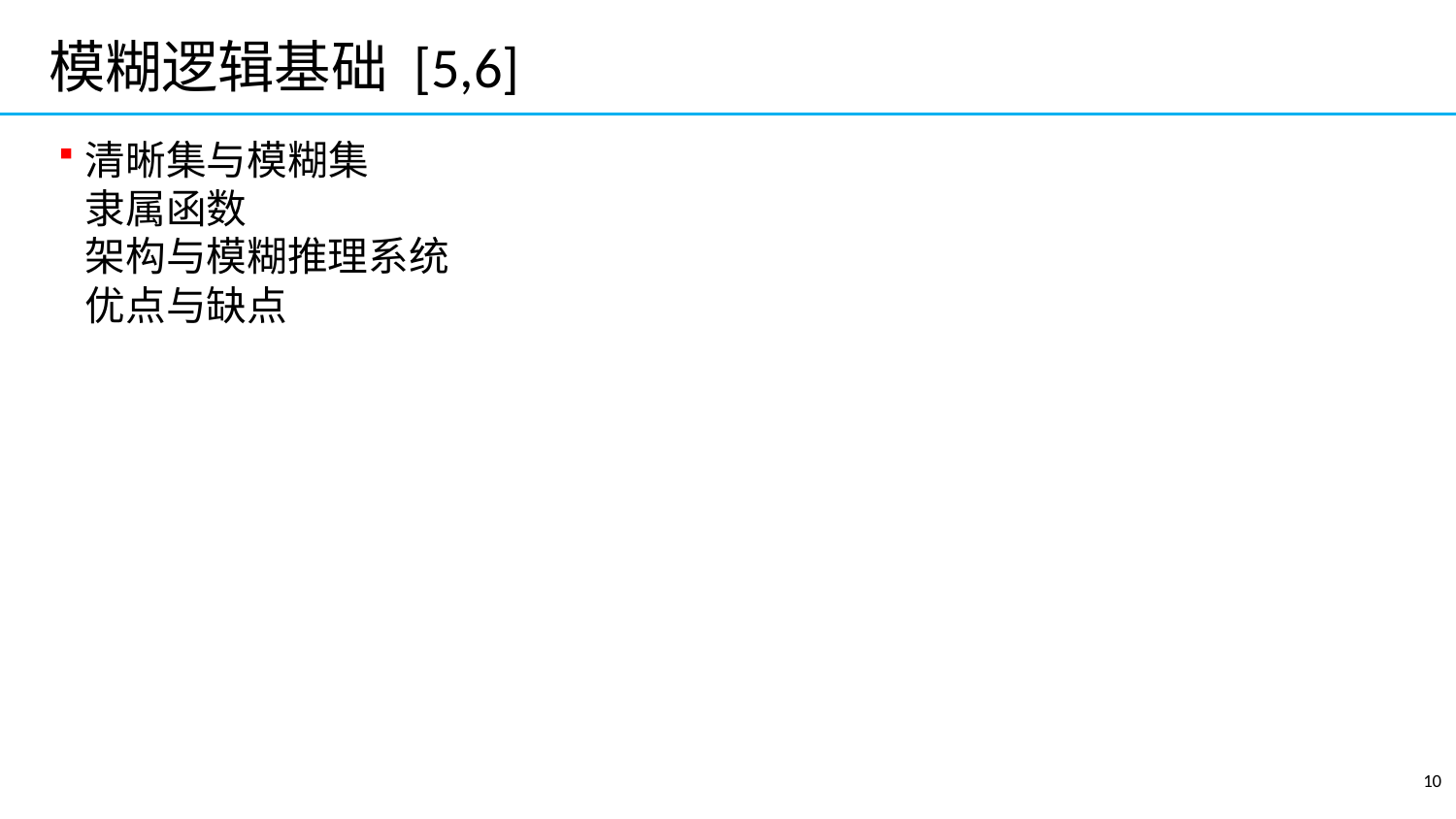

# 模糊逻辑基础 [5,6]
清晰集与模糊集
隶属函数
架构与模糊推理系统
优点与缺点
10